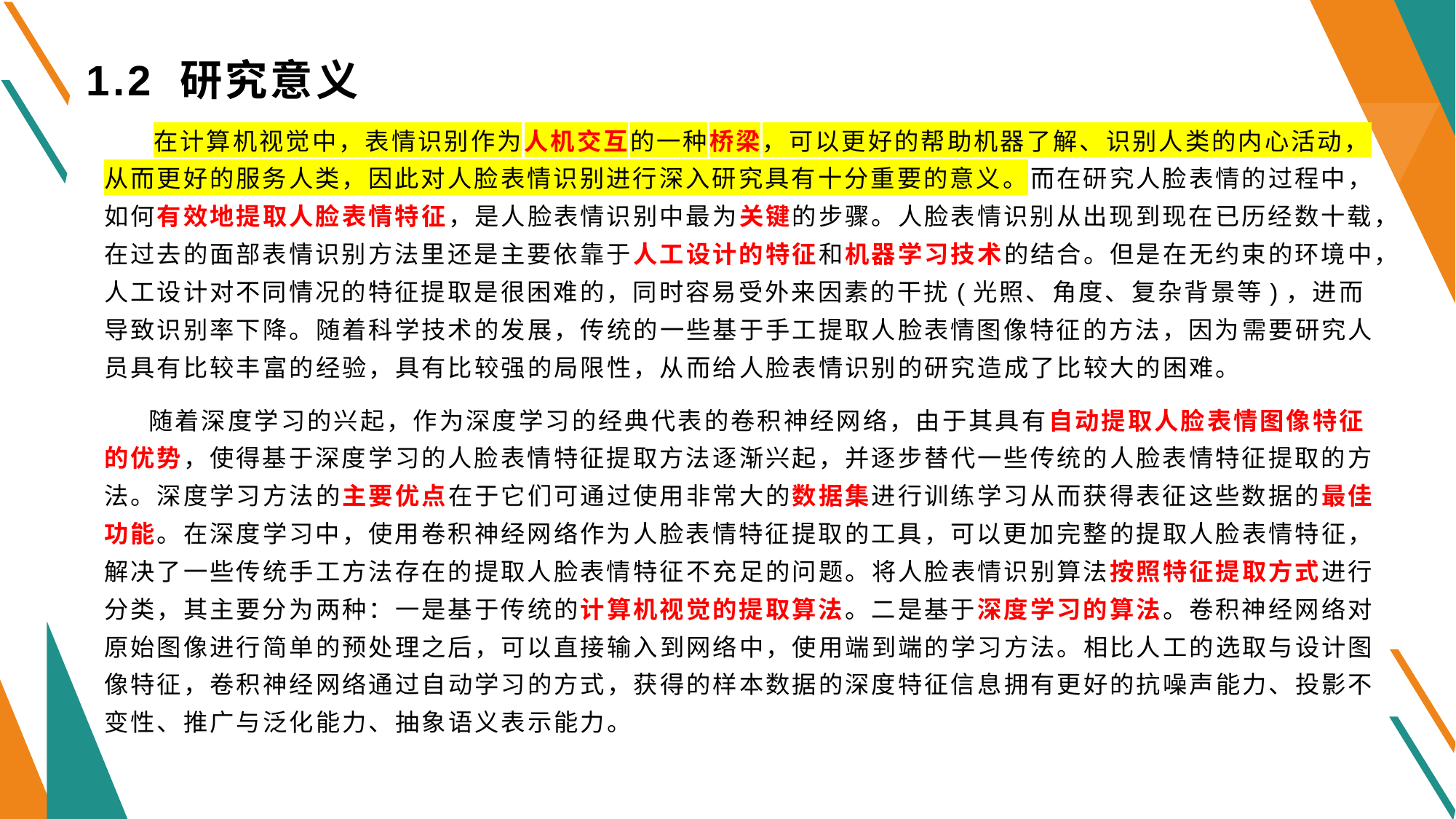

# 1.2 研究意义
      在计算机视觉中，表情识别作为人机交互的一种桥梁，可以更好的帮助机器了解、识别人类的内心活动，从而更好的服务人类，因此对人脸表情识别进行深入研究具有十分重要的意义。而在研究人脸表情的过程中，如何有效地提取人脸表情特征，是人脸表情识别中最为关键的步骤。人脸表情识别从出现到现在已历经数十载，在过去的面部表情识别方法里还是主要依靠于人工设计的特征和机器学习技术的结合。但是在无约束的环境中，人工设计对不同情况的特征提取是很困难的，同时容易受外来因素的干扰(光照、角度、复杂背景等)，进而导致识别率下降。随着科学技术的发展，传统的一些基于手工提取人脸表情图像特征的方法，因为需要研究人员具有比较丰富的经验，具有比较强的局限性，从而给人脸表情识别的研究造成了比较大的困难。
     随着深度学习的兴起，作为深度学习的经典代表的卷积神经网络，由于其具有自动提取人脸表情图像特征的优势，使得基于深度学习的人脸表情特征提取方法逐渐兴起，并逐步替代一些传统的人脸表情特征提取的方法。深度学习方法的主要优点在于它们可通过使用非常大的数据集进行训练学习从而获得表征这些数据的最佳功能。在深度学习中，使用卷积神经网络作为人脸表情特征提取的工具，可以更加完整的提取人脸表情特征，解决了一些传统手工方法存在的提取人脸表情特征不充足的问题。将人脸表情识别算法按照特征提取方式进行分类，其主要分为两种：一是基于传统的计算机视觉的提取算法。二是基于深度学习的算法。卷积神经网络对原始图像进行简单的预处理之后，可以直接输入到网络中，使用端到端的学习方法。相比人工的选取与设计图像特征，卷积神经网络通过自动学习的方式，获得的样本数据的深度特征信息拥有更好的抗噪声能力、投影不变性、推广与泛化能力、抽象语义表示能力。